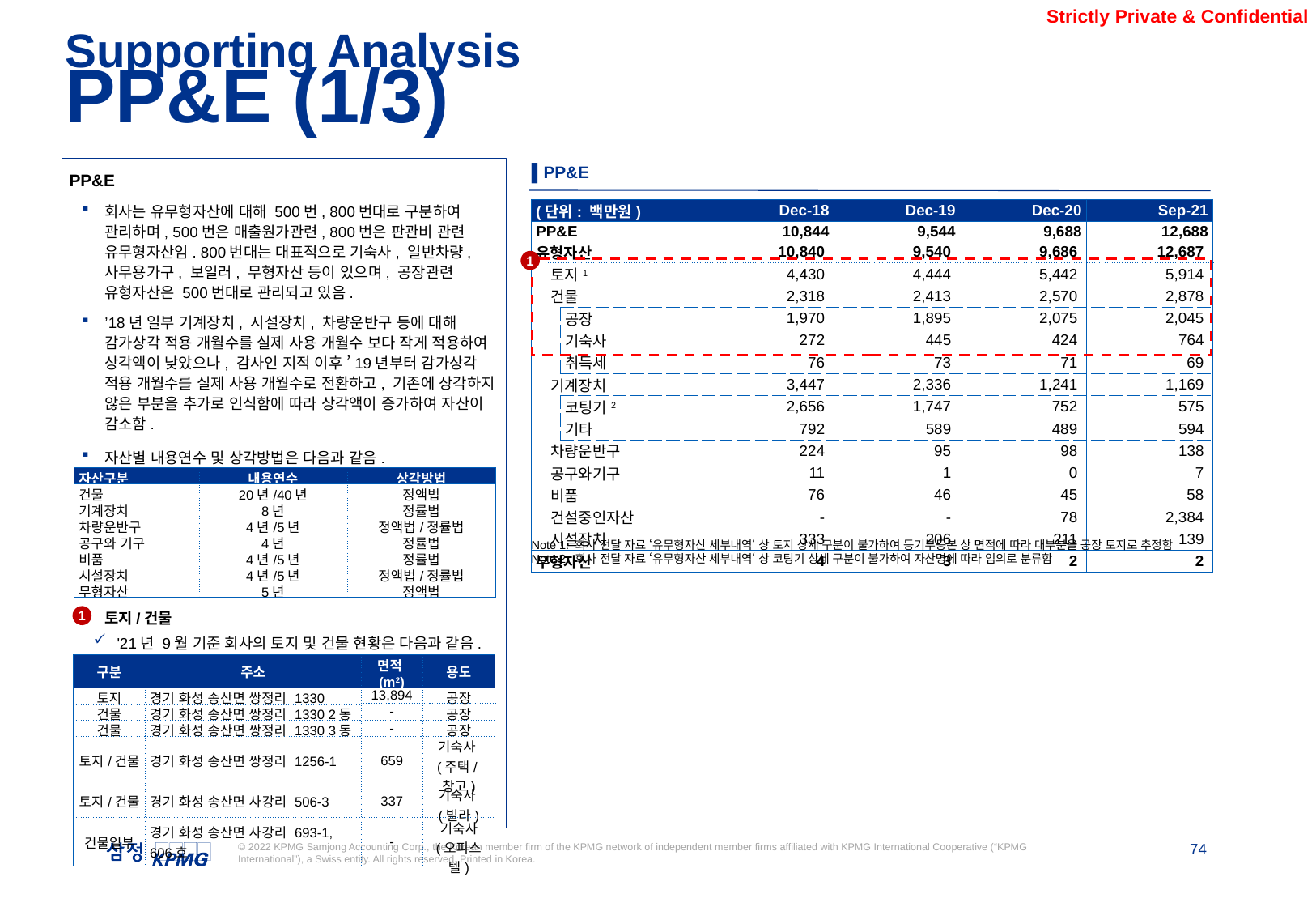

Supporting Analysis
PP&E (1/3)
▌PP&E
PP&E
회사는 유무형자산에 대해 500번, 800번대로 구분하여 관리하며, 500번은 매출원가관련, 800번은 판관비 관련 유무형자산임. 800번대는 대표적으로 기숙사, 일반차량, 사무용가구, 보일러, 무형자산 등이 있으며, 공장관련 유형자산은 500번대로 관리되고 있음.
’18년 일부 기계장치, 시설장치, 차량운반구 등에 대해 감가상각 적용 개월수를 실제 사용 개월수 보다 작게 적용하여 상각액이 낮았으나, 감사인 지적 이후 ’19년부터 감가상각 적용 개월수를 실제 사용 개월수로 전환하고, 기존에 상각하지 않은 부분을 추가로 인식함에 따라 상각액이 증가하여 자산이 감소함.
자산별 내용연수 및 상각방법은 다음과 같음.

토지/건물
'21년 9월 기준 회사의 토지 및 건물 현황은 다음과 같음.

| (단위: 백만원) |  |  | Dec-18 | Dec-19 | Dec-20 | Sep-21 |
| --- | --- | --- | --- | --- | --- | --- |
| PP&E |  |  | 10,844 | 9,544 | 9,688 | 12,688 |
| 유형자산 |  |  | 10,840 | 9,540 | 9,686 | 12,687 |
|  | 토지1 |  | 4,430 | 4,444 | 5,442 | 5,914 |
|  | 건물 |  | 2,318 | 2,413 | 2,570 | 2,878 |
|  |  | 공장 | 1,970 | 1,895 | 2,075 | 2,045 |
|  |  | 기숙사 | 272 | 445 | 424 | 764 |
|  |  | 취득세 | 76 | 73 | 71 | 69 |
|  | 기계장치 |  | 3,447 | 2,336 | 1,241 | 1,169 |
|  |  | 코팅기2 | 2,656 | 1,747 | 752 | 575 |
|  |  | 기타 | 792 | 589 | 489 | 594 |
|  | 차량운반구 |  | 224 | 95 | 98 | 138 |
|  | 공구와기구 |  | 11 | 1 | 0 | 7 |
|  | 비품 |  | 76 | 46 | 45 | 58 |
|  | 건설중인자산 |  | - | - | 78 | 2,384 |
|  | 시설장치 |  | 333 | 206 | 211 | 139 |
| 무형자산 |  |  | 4 | 3 | 2 | 2 |
1

| 자산구분 | 내용연수 | 상각방법 |
| --- | --- | --- |
| 건물 | 20년/40년 | 정액법 |
| 기계장치 | 8년 | 정률법 |
| 차량운반구 | 4년/5년 | 정액법/정률법 |
| 공구와 기구 | 4년 | 정률법 |
| 비품 | 4년/5년 | 정률법 |
| 시설장치 | 4년/5년 | 정액법/정률법 |
| 무형자산 | 5년 | 정액법 |
Note 1: 회사 전달 자료 ‘유무형자산 세부내역‘ 상 토지 상세 구분이 불가하여 등기부등본 상 면적에 따라 대부분을 공장 토지로 추정함
Note 2: 회사 전달 자료 ‘유무형자산 세부내역‘ 상 코팅기 상세 구분이 불가하여 자산명에 따라 임의로 분류함
1
| 구분 | 주소 | 면적(m2) | 용도 |
| --- | --- | --- | --- |
| 토지 | 경기 화성 송산면 쌍정리 1330 | 13,894 | 공장 |
| 건물 | 경기 화성 송산면 쌍정리 1330 2동 | - | 공장 |
| 건물 | 경기 화성 송산면 쌍정리 1330 3동 | - | 공장 |
| 토지/건물 | 경기 화성 송산면 쌍정리 1256-1 | 659 | 기숙사 (주택/창고) |
| 토지/건물 | 경기 화성 송산면 사강리 506-3 | 337 | 기숙사 (빌라) |
| 건물일부 | 경기 화성 송산면 사강리 693-1, 606호 | - | 기숙사 (오피스텔) |